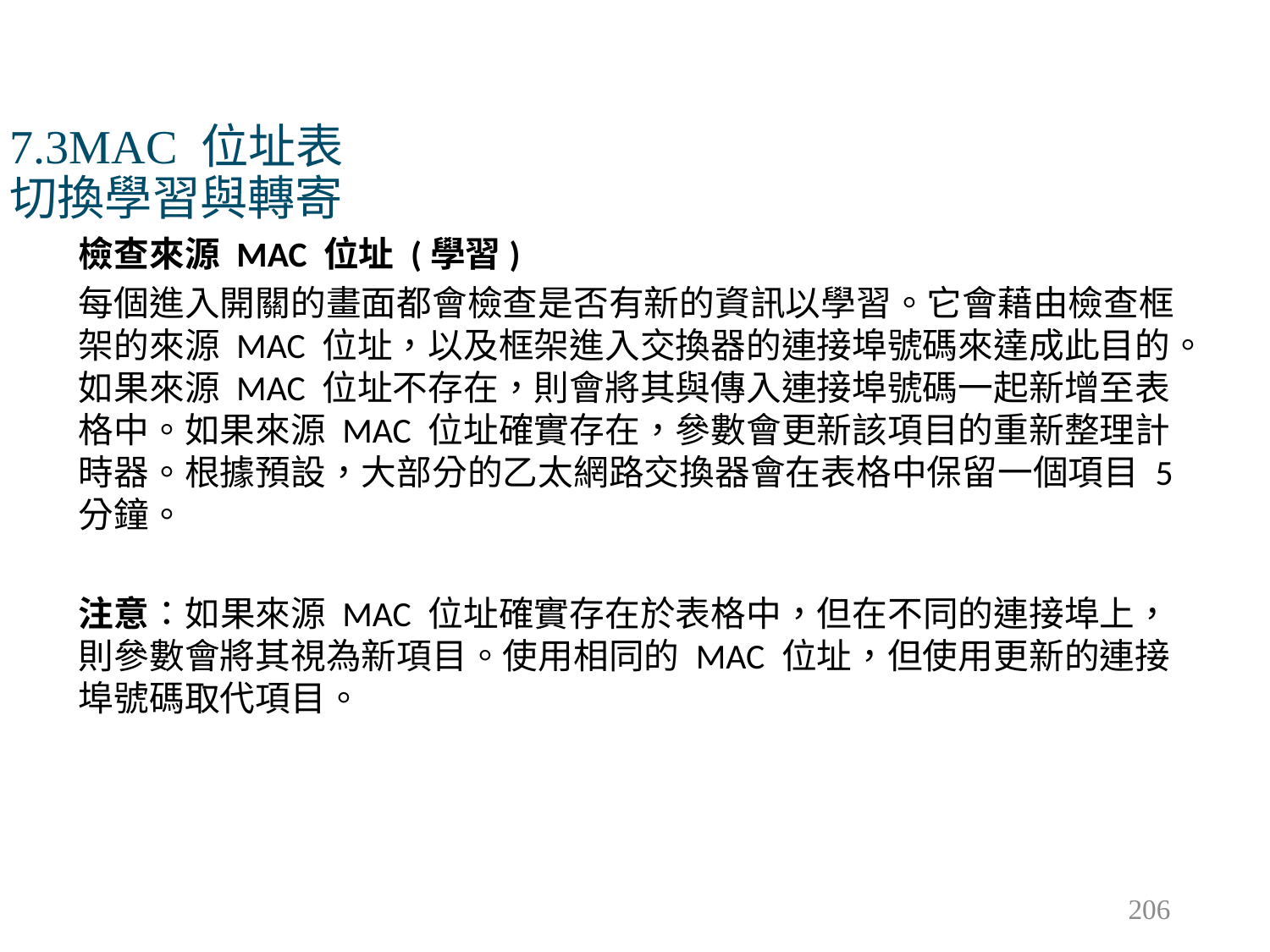

# 7.3MAC 位址表 切換學習與轉寄
檢查來源 MAC 位址 (學習)
每個進入開關的畫面都會檢查是否有新的資訊以學習。它會藉由檢查框架的來源 MAC 位址，以及框架進入交換器的連接埠號碼來達成此目的。如果來源 MAC 位址不存在，則會將其與傳入連接埠號碼一起新增至表格中。如果來源 MAC 位址確實存在，參數會更新該項目的重新整理計時器。根據預設，大部分的乙太網路交換器會在表格中保留一個項目 5 分鐘。

注意：如果來源 MAC 位址確實存在於表格中，但在不同的連接埠上，則參數會將其視為新項目。使用相同的 MAC 位址，但使用更新的連接埠號碼取代項目。
206